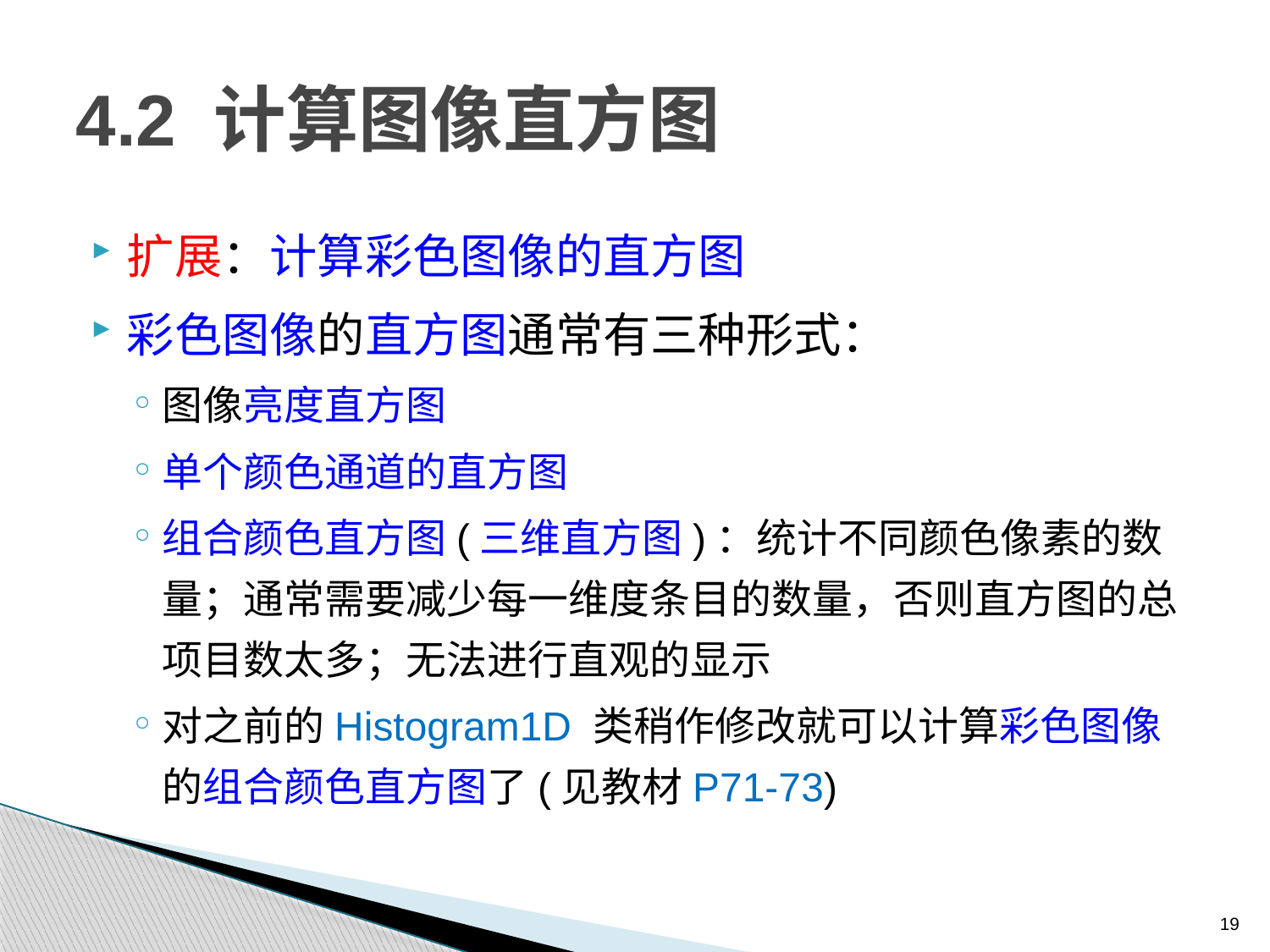

# 4.2 计算图像直方图
扩展：计算彩色图像的直方图
彩色图像的直方图通常有三种形式：
图像亮度直方图
单个颜色通道的直方图
组合颜色直方图(三维直方图)：统计不同颜色像素的数量；通常需要减少每一维度条目的数量，否则直方图的总项目数太多；无法进行直观的显示
对之前的Histogram1D 类稍作修改就可以计算彩色图像的组合颜色直方图了(见教材P71-73)
19